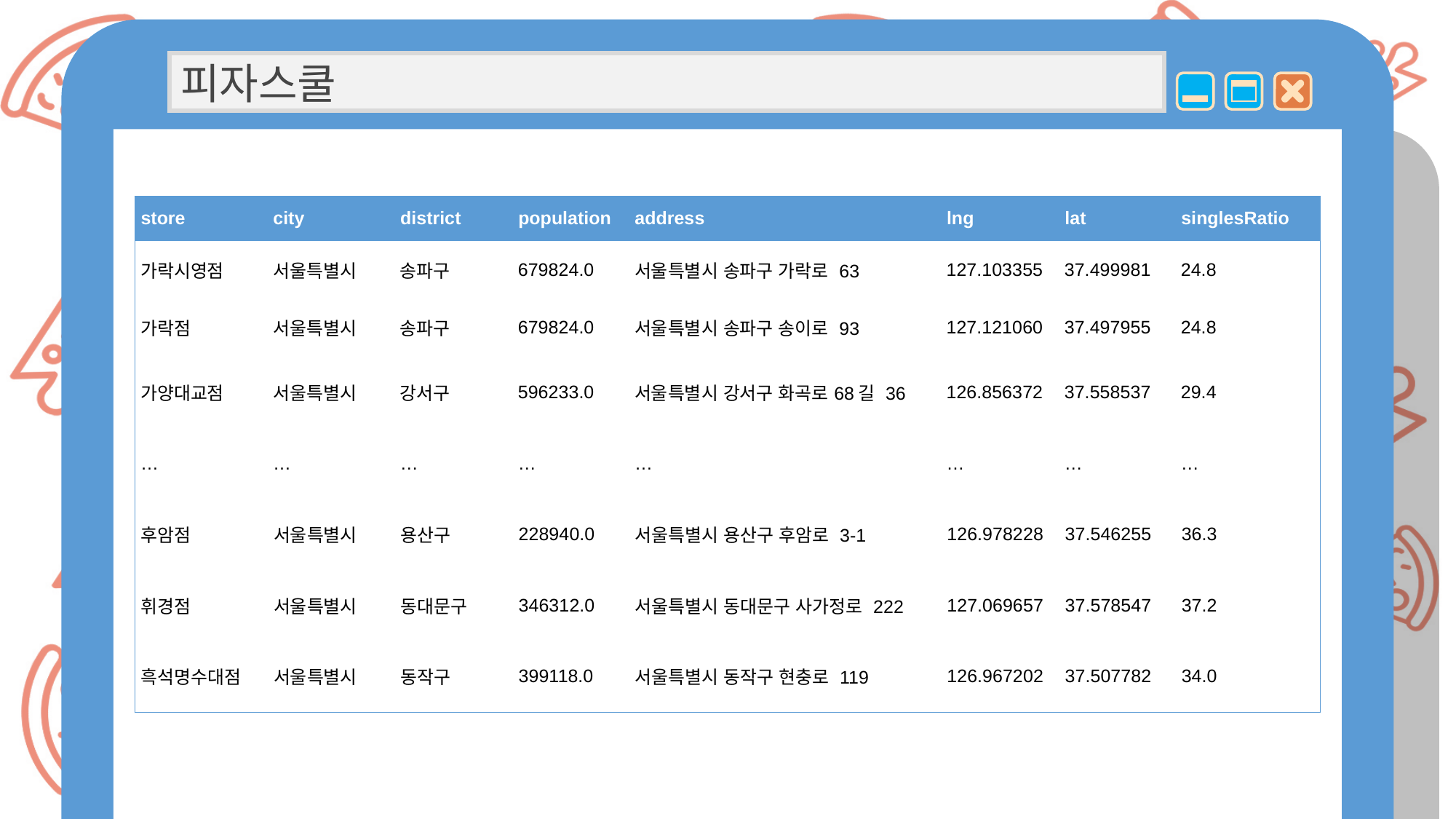

피자스쿨

| store | city | district | population | address | lng | lat | singlesRatio |
| --- | --- | --- | --- | --- | --- | --- | --- |
| 가락시영점 | 서울특별시 | 송파구 | 679824.0 | 서울특별시 송파구 가락로 63 | 127.103355 | 37.499981 | 24.8 |
| 가락점 | 서울특별시 | 송파구 | 679824.0 | 서울특별시 송파구 송이로 93 | 127.121060 | 37.497955 | 24.8 |
| 가양대교점 | 서울특별시 | 강서구 | 596233.0 | 서울특별시 강서구 화곡로68길 36 | 126.856372 | 37.558537 | 29.4 |
| … | … | … | … | … | … | … | … |
| 후암점 | 서울특별시 | 용산구 | 228940.0 | 서울특별시 용산구 후암로 3-1 | 126.978228 | 37.546255 | 36.3 |
| 휘경점 | 서울특별시 | 동대문구 | 346312.0 | 서울특별시 동대문구 사가정로 222 | 127.069657 | 37.578547 | 37.2 |
| 흑석명수대점 | 서울특별시 | 동작구 | 399118.0 | 서울특별시 동작구 현충로 119 | 126.967202 | 37.507782 | 34.0 |